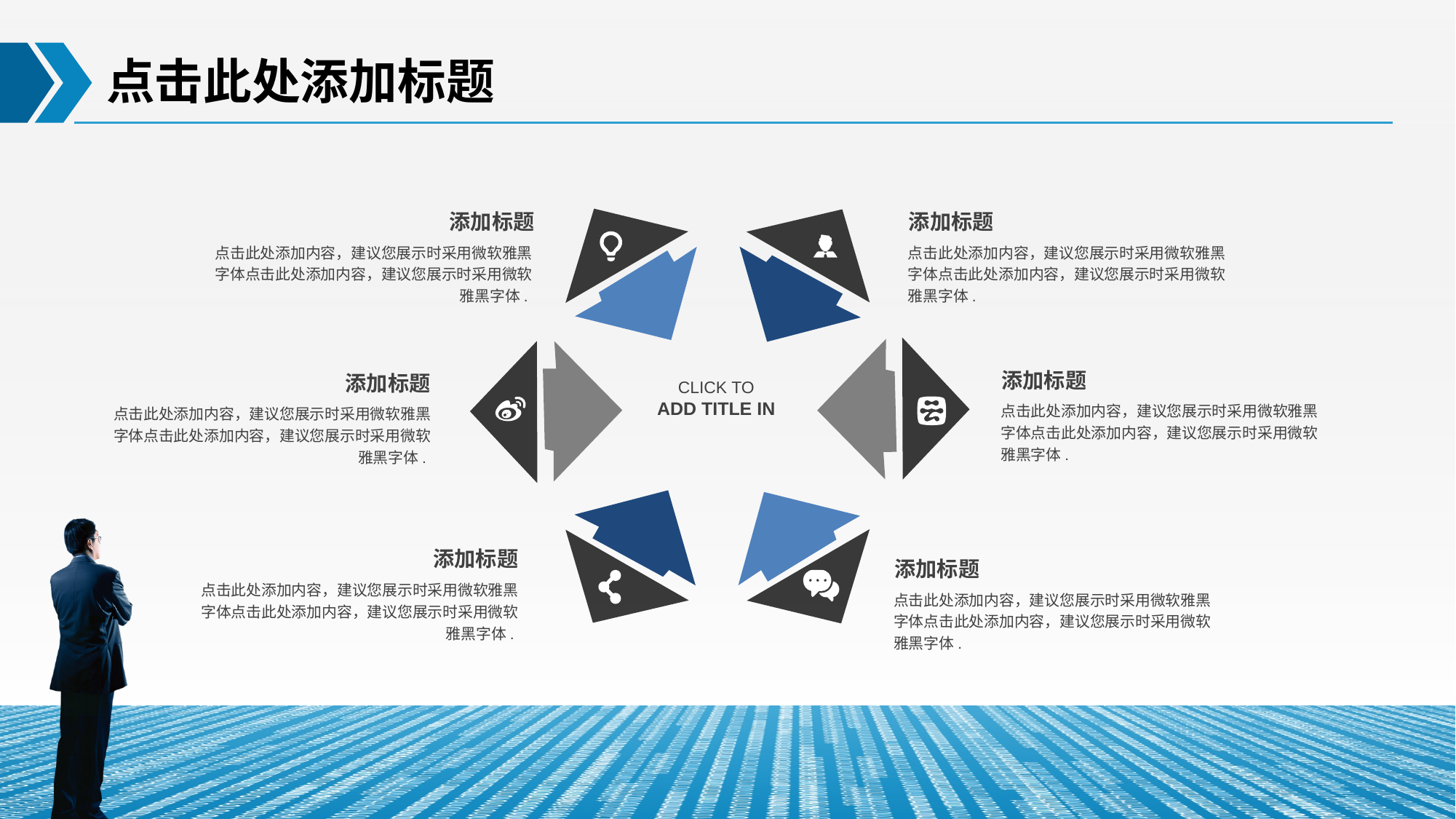

点击此处添加标题
添加标题
添加标题

点击此处添加内容，建议您展示时采用微软雅黑字体点击此处添加内容，建议您展示时采用微软雅黑字体.
点击此处添加内容，建议您展示时采用微软雅黑字体点击此处添加内容，建议您展示时采用微软雅黑字体.
添加标题
添加标题
CLICK TO
ADD TITLE IN
点击此处添加内容，建议您展示时采用微软雅黑字体点击此处添加内容，建议您展示时采用微软雅黑字体.
点击此处添加内容，建议您展示时采用微软雅黑字体点击此处添加内容，建议您展示时采用微软雅黑字体.
添加标题
添加标题
点击此处添加内容，建议您展示时采用微软雅黑字体点击此处添加内容，建议您展示时采用微软雅黑字体.
点击此处添加内容，建议您展示时采用微软雅黑字体点击此处添加内容，建议您展示时采用微软雅黑字体.